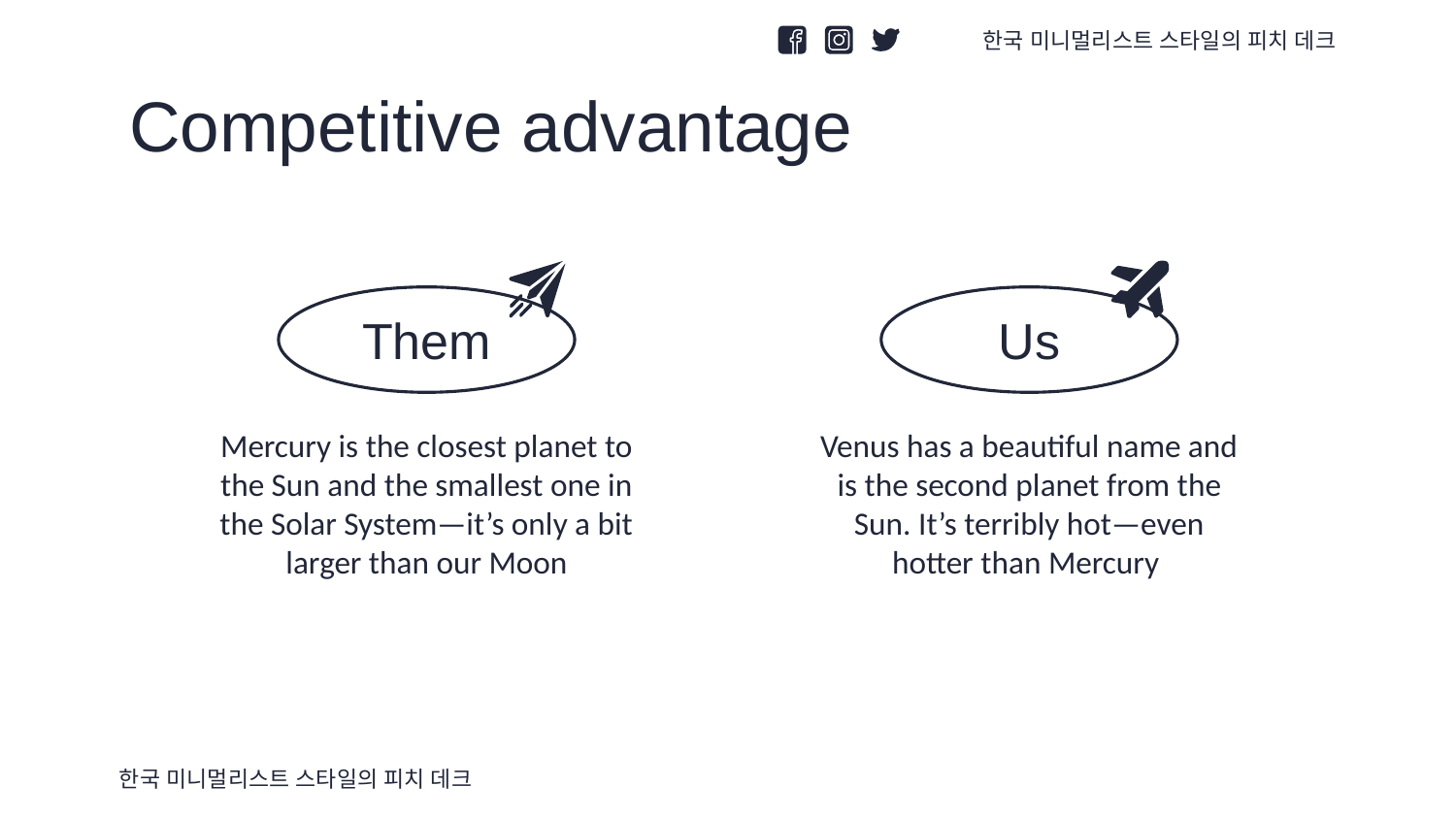

한국 미니멀리스트 스타일의 피치 데크

Competitive advantage

# Them
Us
Mercury is the closest planet to the Sun and the smallest one in the Solar System—it’s only a bit larger than our Moon
Venus has a beautiful name and is the second planet from the Sun. It’s terribly hot—even hotter than Mercury
한국 미니멀리스트 스타일의 피치 데크